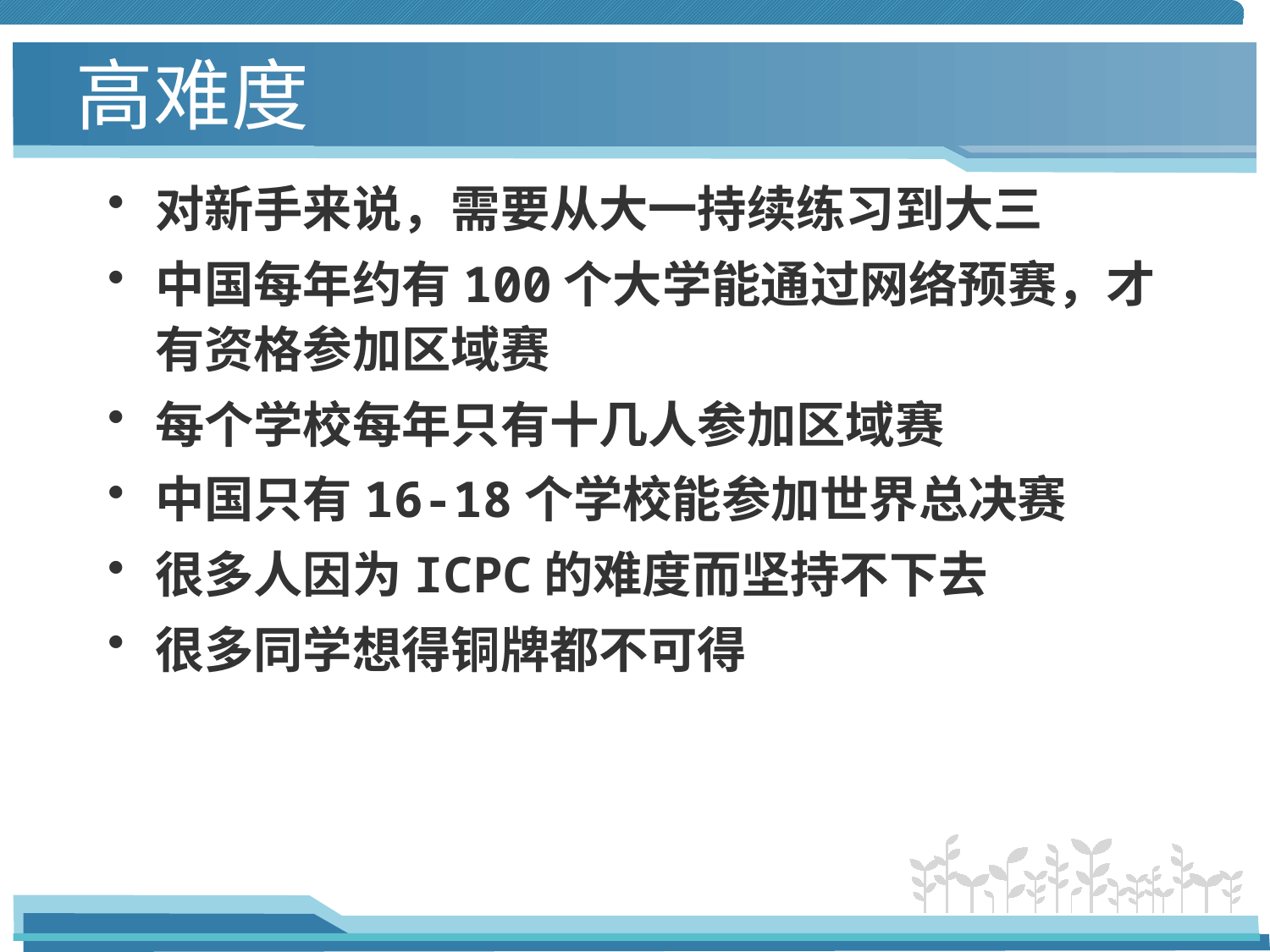

# 高难度
对新手来说，需要从大一持续练习到大三
中国每年约有100个大学能通过网络预赛，才有资格参加区域赛
每个学校每年只有十几人参加区域赛
中国只有16-18个学校能参加世界总决赛
很多人因为ICPC的难度而坚持不下去
很多同学想得铜牌都不可得